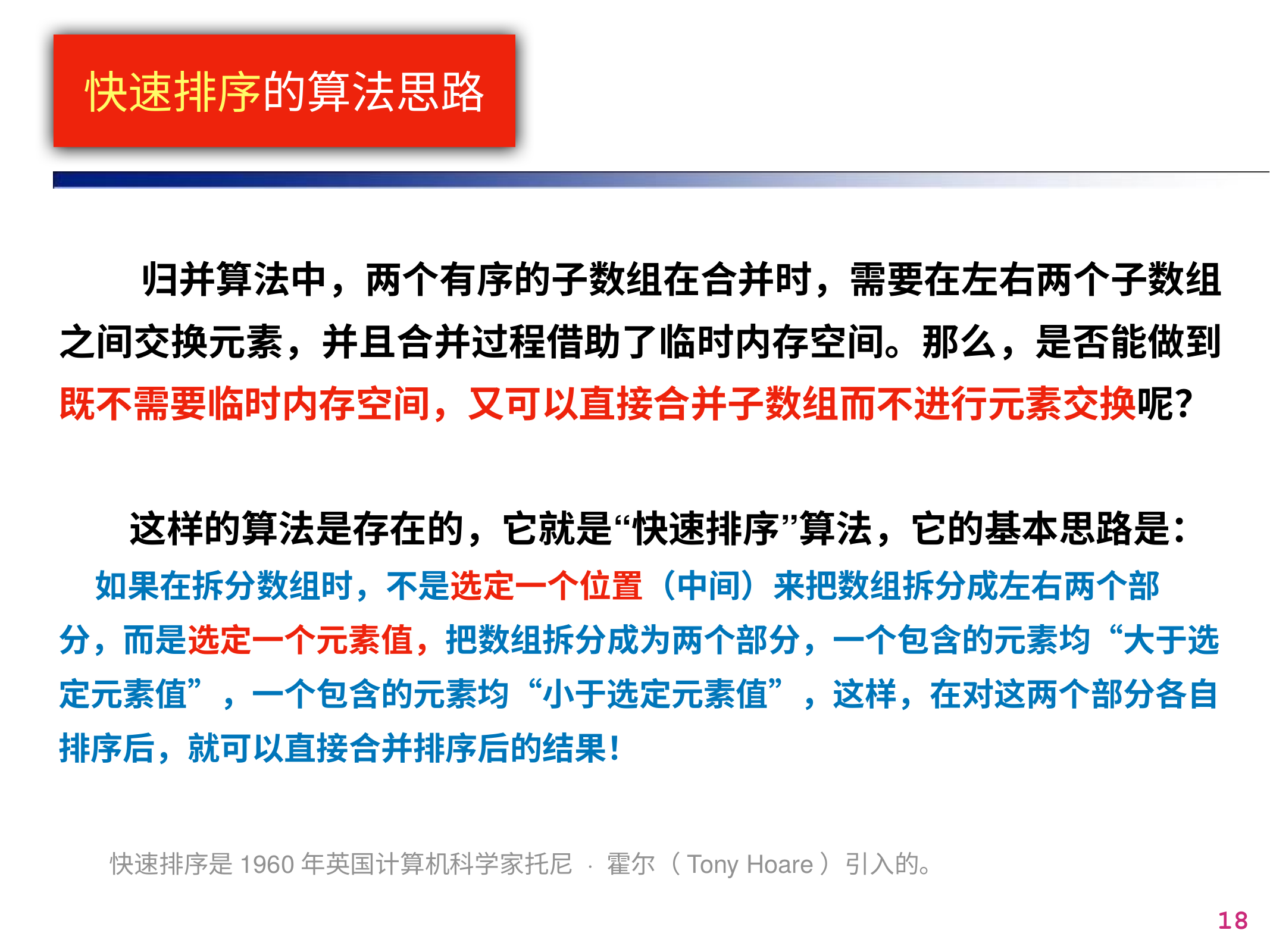

# 快速排序的算法思路
       归并算法中，两个有序的子数组在合并时，需要在左右两个子数组之间交换元素，并且合并过程借助了临时内存空间。那么，是否能做到既不需要临时内存空间，又可以直接合并子数组而不进行元素交换呢？

      这样的算法是存在的，它就是“快速排序”算法，它的基本思路是：
    如果在拆分数组时，不是选定一个位置（中间）来把数组拆分成左右两个部分，而是选定一个元素值，把数组拆分成为两个部分，一个包含的元素均“大于选定元素值”，一个包含的元素均“小于选定元素值”，这样，在对这两个部分各自排序后，就可以直接合并排序后的结果！
快速排序是1960年英国计算机科学家托尼 · 霍尔（Tony Hoare）引入的。
18